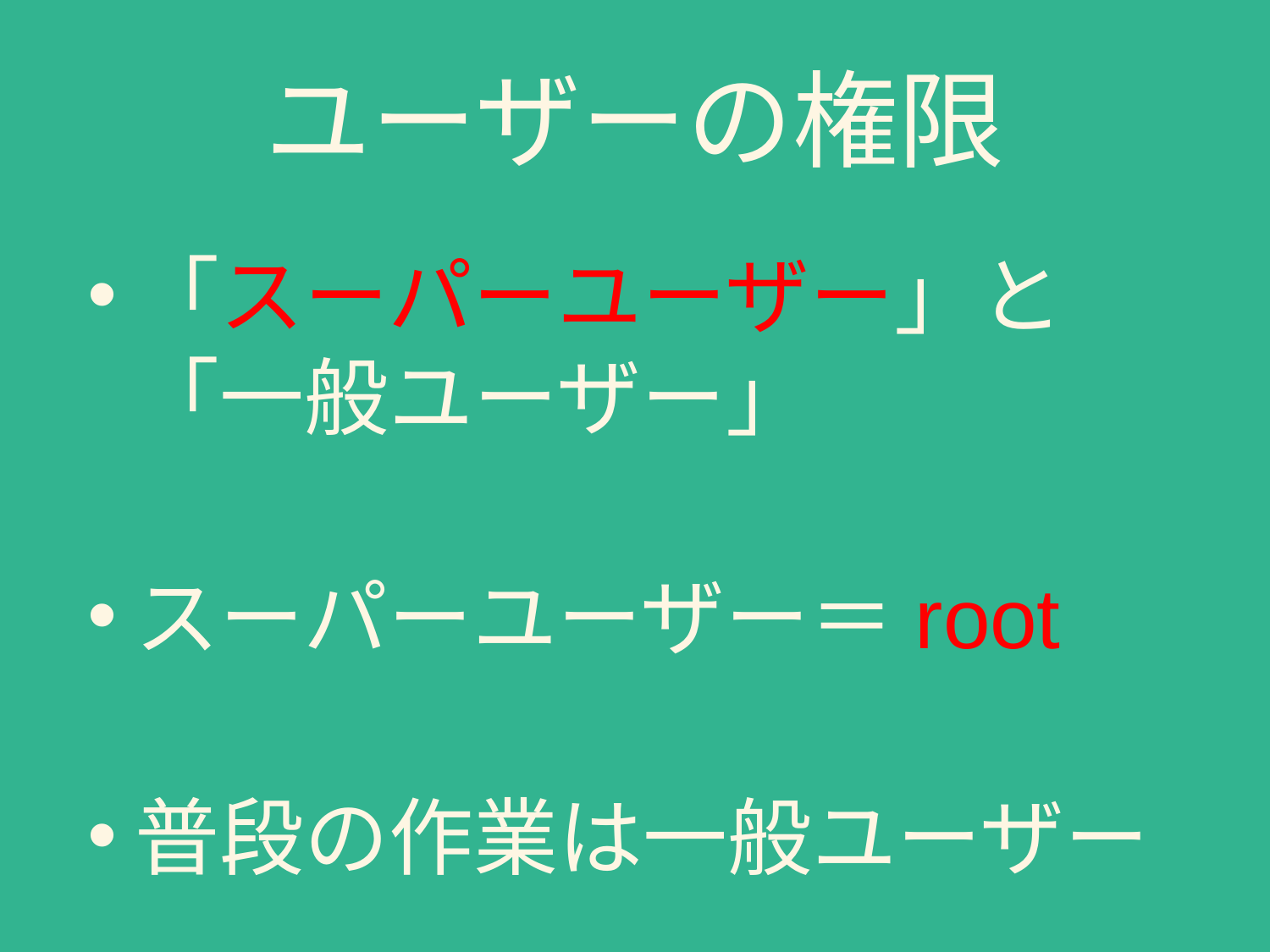

# ユーザーの権限
「スーパーユーザー」と「一般ユーザー」
スーパーユーザー＝root
普段の作業は一般ユーザー